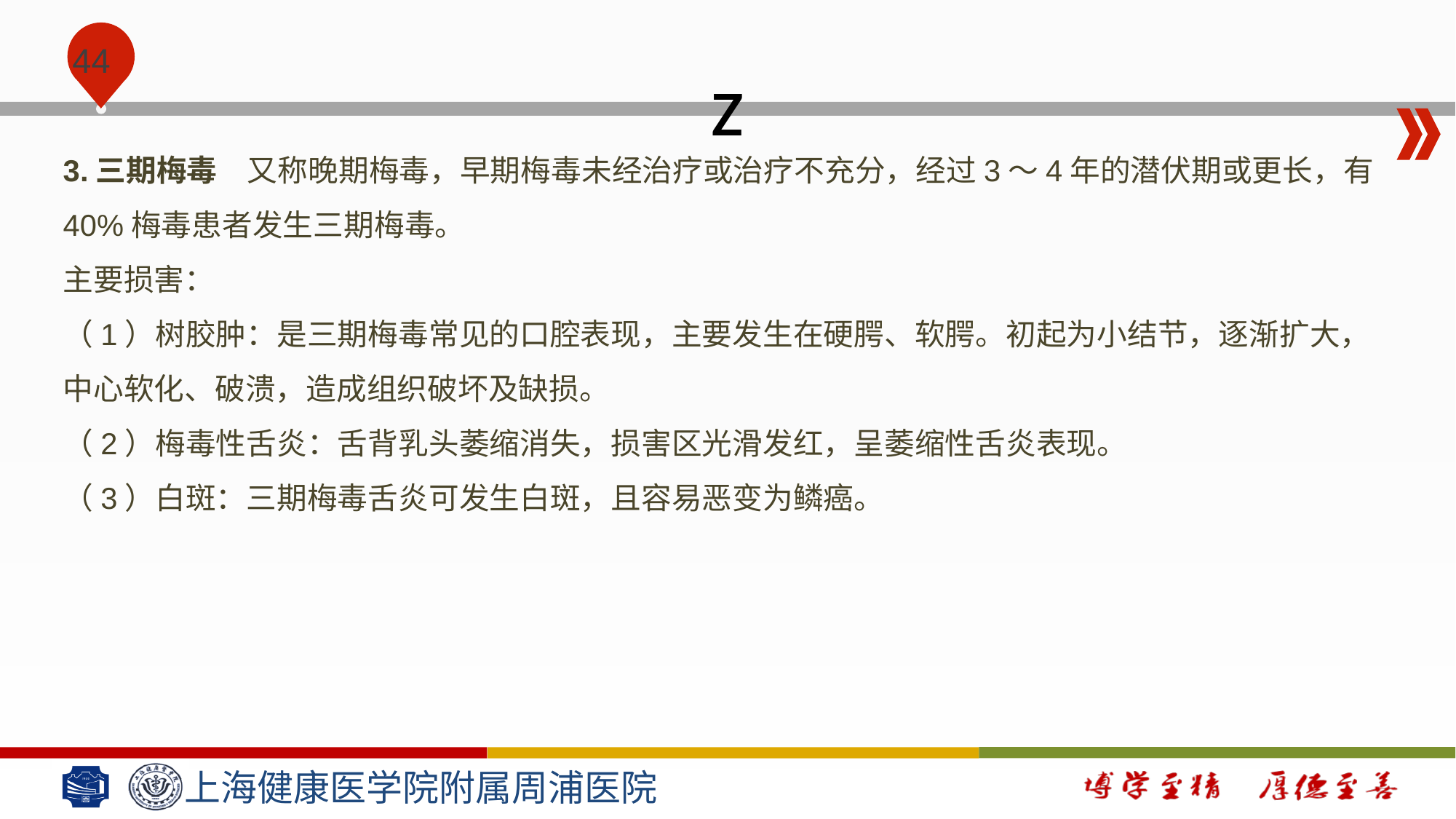

# z
3.三期梅毒　又称晚期梅毒，早期梅毒未经治疗或治疗不充分，经过3～4年的潜伏期或更长，有40%梅毒患者发生三期梅毒。
主要损害：
（1）树胶肿：是三期梅毒常见的口腔表现，主要发生在硬腭、软腭。初起为小结节，逐渐扩大，中心软化、破溃，造成组织破坏及缺损。
（2）梅毒性舌炎：舌背乳头萎缩消失，损害区光滑发红，呈萎缩性舌炎表现。
（3）白斑：三期梅毒舌炎可发生白斑，且容易恶变为鳞癌。